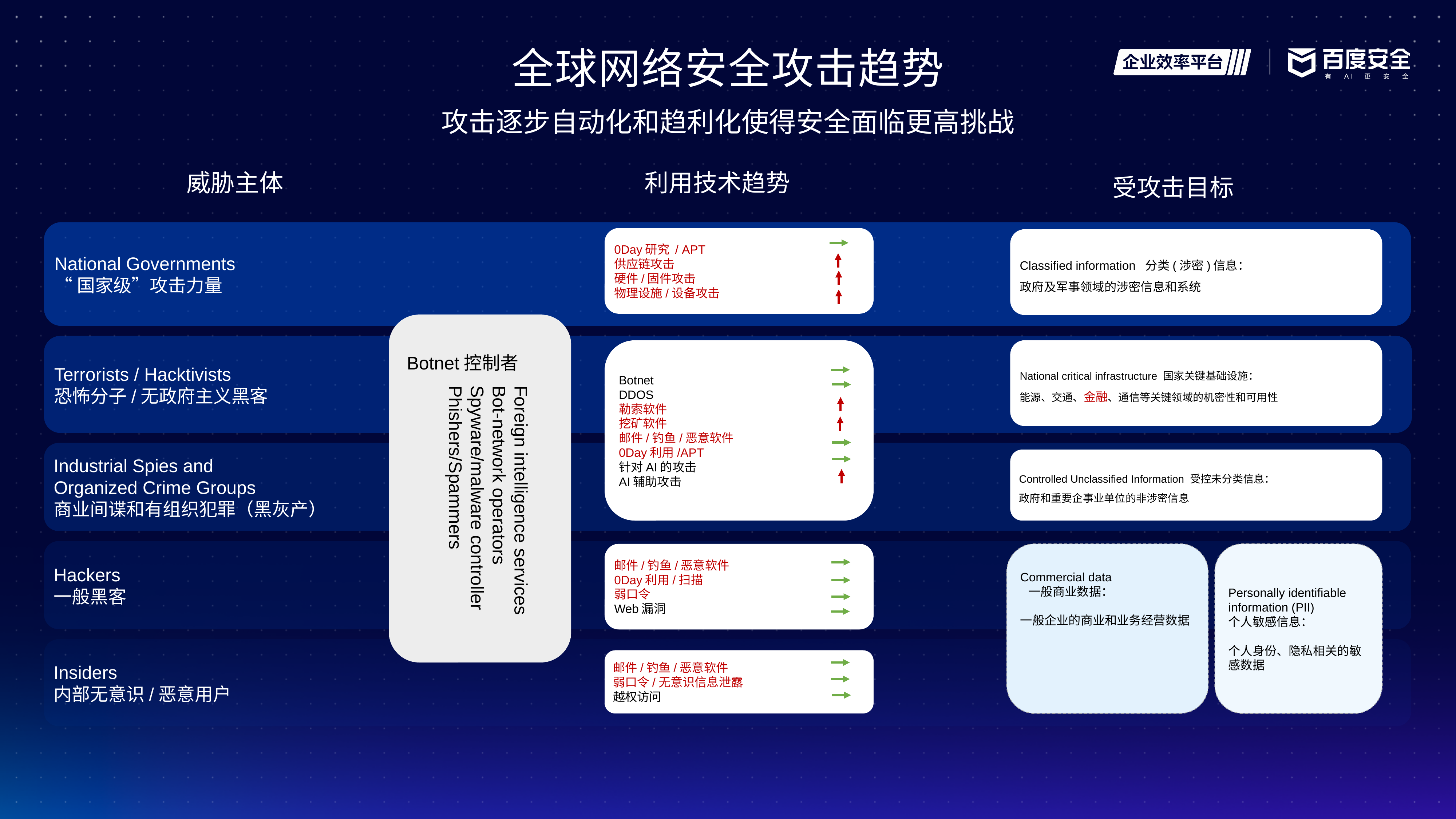

全球网络安全攻击趋势
攻击逐步自动化和趋利化使得安全面临更高挑战
威胁主体
利用技术趋势
受攻击目标
National Governments
“国家级”攻击力量
0Day研究 / APT
供应链攻击
硬件/固件攻击
物理设施/设备攻击
Classified information  分类(涉密)信息：
政府及军事领域的涉密信息和系统

Foreign intelligence services
Bot-network operators
Spyware/malware controller
Phishers/Spammers
Botnet控制者
Terrorists / Hacktivists
恐怖分子/无政府主义黑客
Botnet
DDOS
勒索软件
挖矿软件
邮件/钓鱼/恶意软件
0Day利用/APT
针对AI的攻击
AI辅助攻击
National critical infrastructure 国家关键基础设施：
能源、交通、金融、通信等关键领域的机密性和可用性
Industrial Spies and
Organized Crime Groups
商业间谍和有组织犯罪（黑灰产）
Controlled Unclassified Information 受控未分类信息：
政府和重要企事业单位的非涉密信息
Hackers
一般黑客
邮件/钓鱼/恶意软件
0Day利用/扫描
弱口令
Web漏洞

Commercial data
  一般商业数据：

一般企业的商业和业务经营数据
Personally identifiable information (PII)
个人敏感信息：

个人身份、隐私相关的敏感数据
Insiders
内部无意识/恶意用户
邮件/钓鱼/恶意软件
弱口令/无意识信息泄露
越权访问